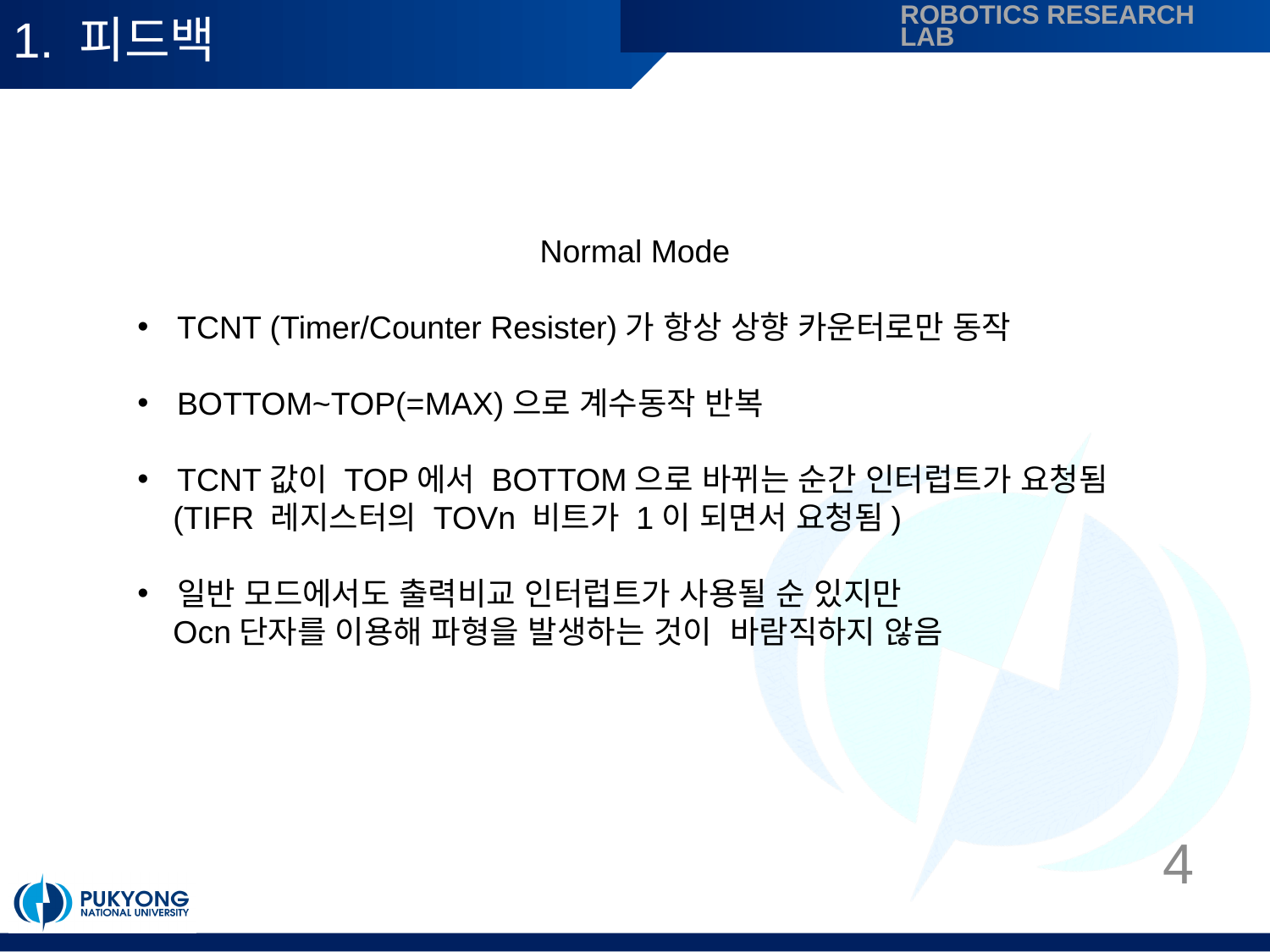

# 1. 피드백
Normal Mode

TCNT (Timer/Counter Resister)가 항상 상향 카운터로만 동작

BOTTOM~TOP(=MAX)으로 계수동작 반복

TCNT값이 TOP에서 BOTTOM으로 바뀌는 순간 인터럽트가 요청됨
    (TIFR 레지스터의 TOVn 비트가 1이 되면서 요청됨)

일반 모드에서도 출력비교 인터럽트가 사용될 순 있지만
    Ocn단자를 이용해 파형을 발생하는 것이  바람직하지 않음
4